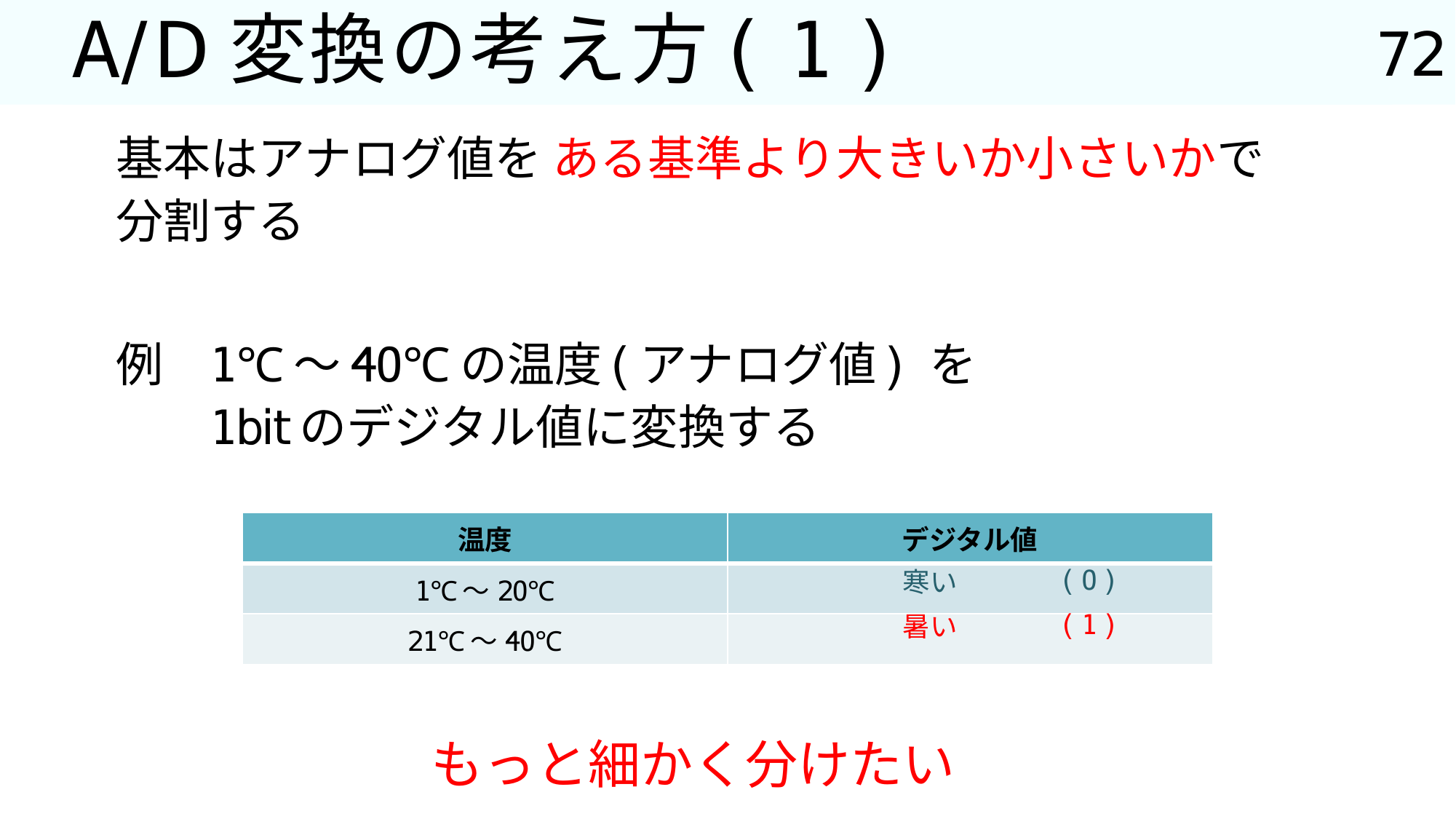

72
# A/D変換の考え方( 1 )
基本はアナログ値を ある基準より大きいか小さいかで
分割する

例  	1℃～40℃の温度(アナログ値) を
	1bitのデジタル値に変換する

| 温度 | デジタル値 |
| --- | --- |
| 1℃～20℃ |  |
| 21℃～40℃ |  |
( 0 )
寒い
( 1 )
暑い
もっと細かく分けたい